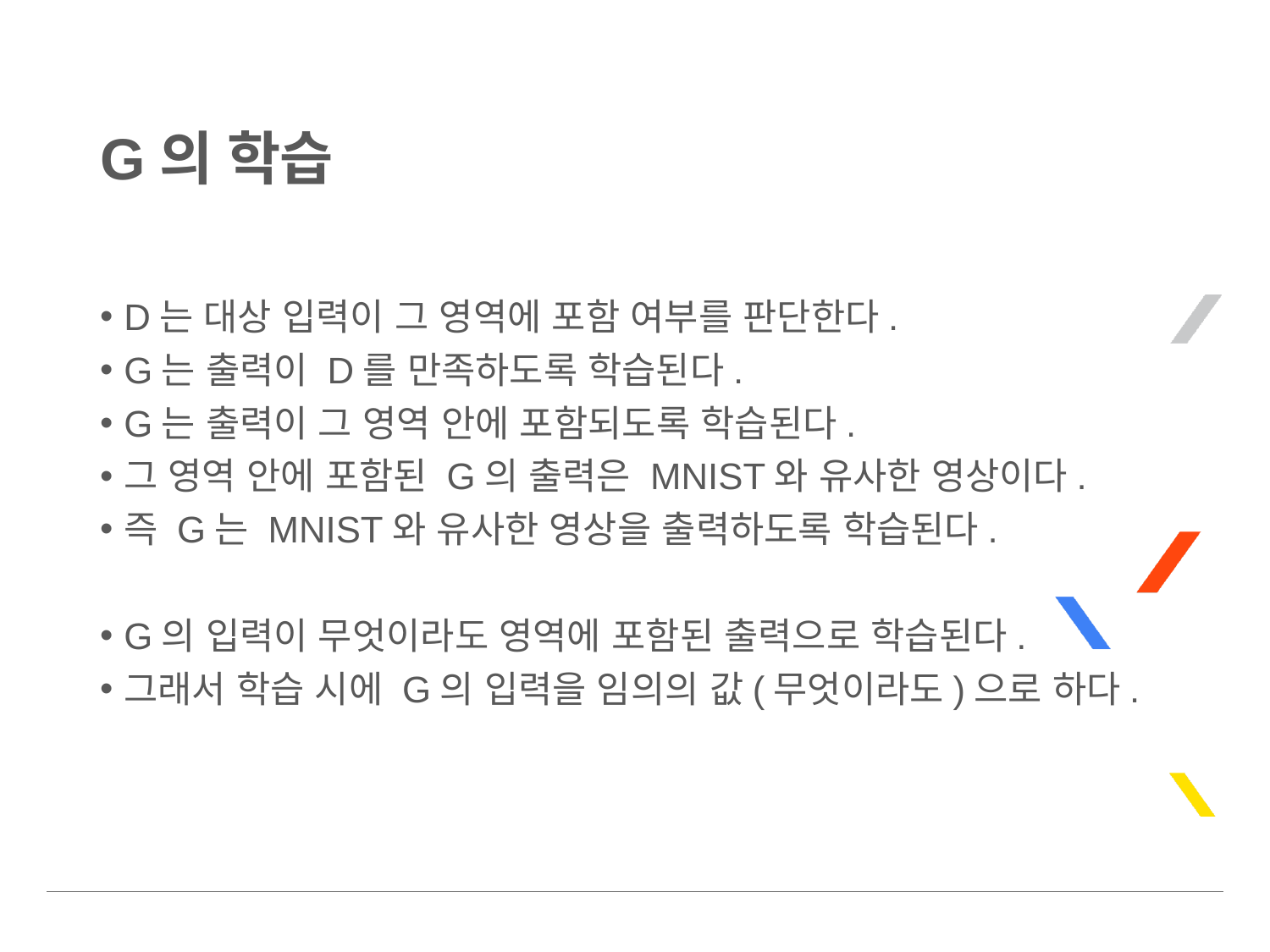

# G의 학습
D는 대상 입력이 그 영역에 포함 여부를 판단한다.
G는 출력이 D를 만족하도록 학습된다.
G는 출력이 그 영역 안에 포함되도록 학습된다.
그 영역 안에 포함된 G의 출력은 MNIST와 유사한 영상이다.
즉 G는 MNIST와 유사한 영상을 출력하도록 학습된다.

G의 입력이 무엇이라도 영역에 포함된 출력으로 학습된다.
그래서 학습 시에 G의 입력을 임의의 값(무엇이라도)으로 하다.